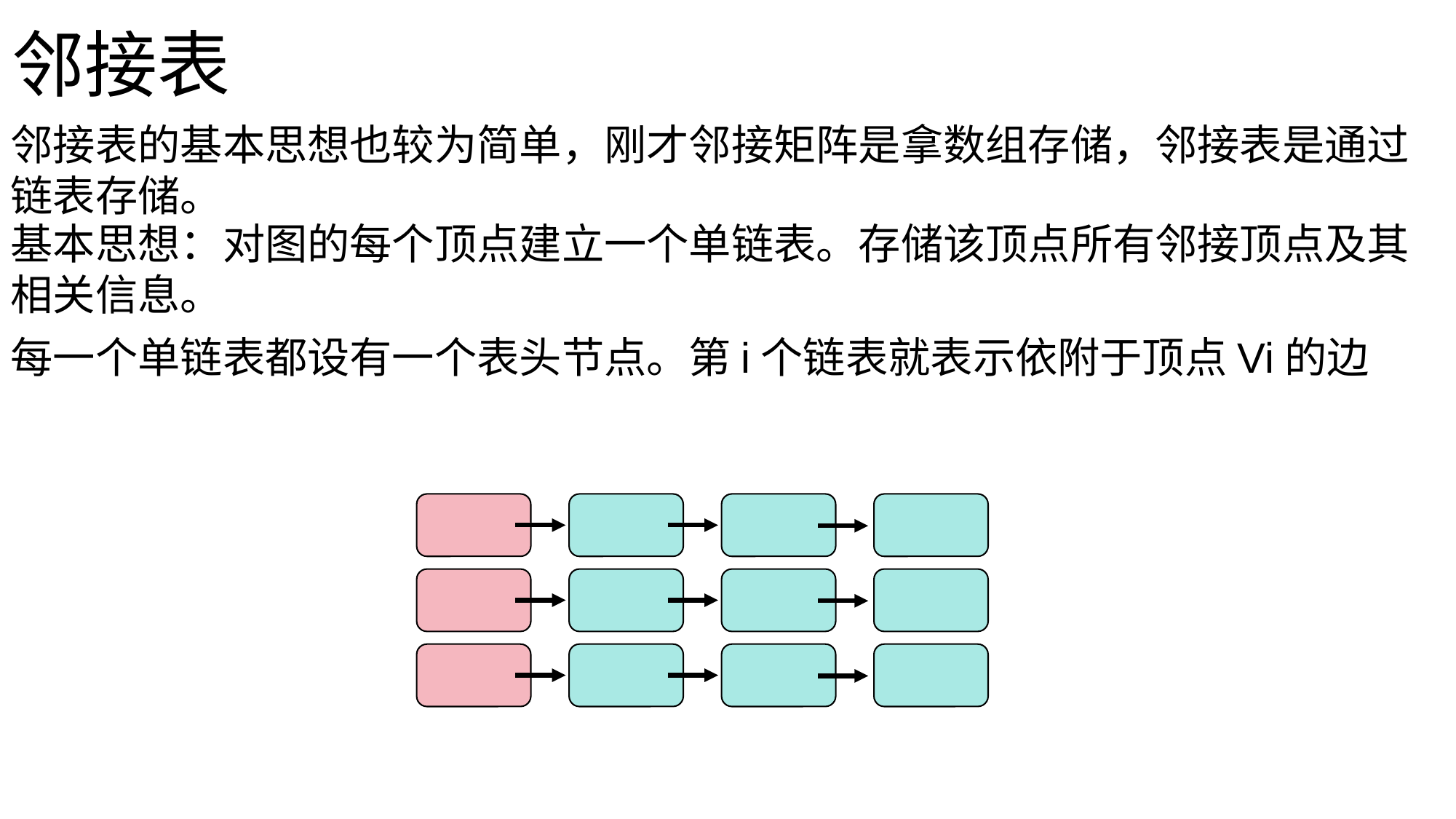

邻接表
邻接表的基本思想也较为简单，刚才邻接矩阵是拿数组存储，邻接表是通过链表存储。
基本思想：对图的每个顶点建立一个单链表。存储该顶点所有邻接顶点及其相关信息。
每一个单链表都设有一个表头节点。第i个链表就表示依附于顶点Vi的边